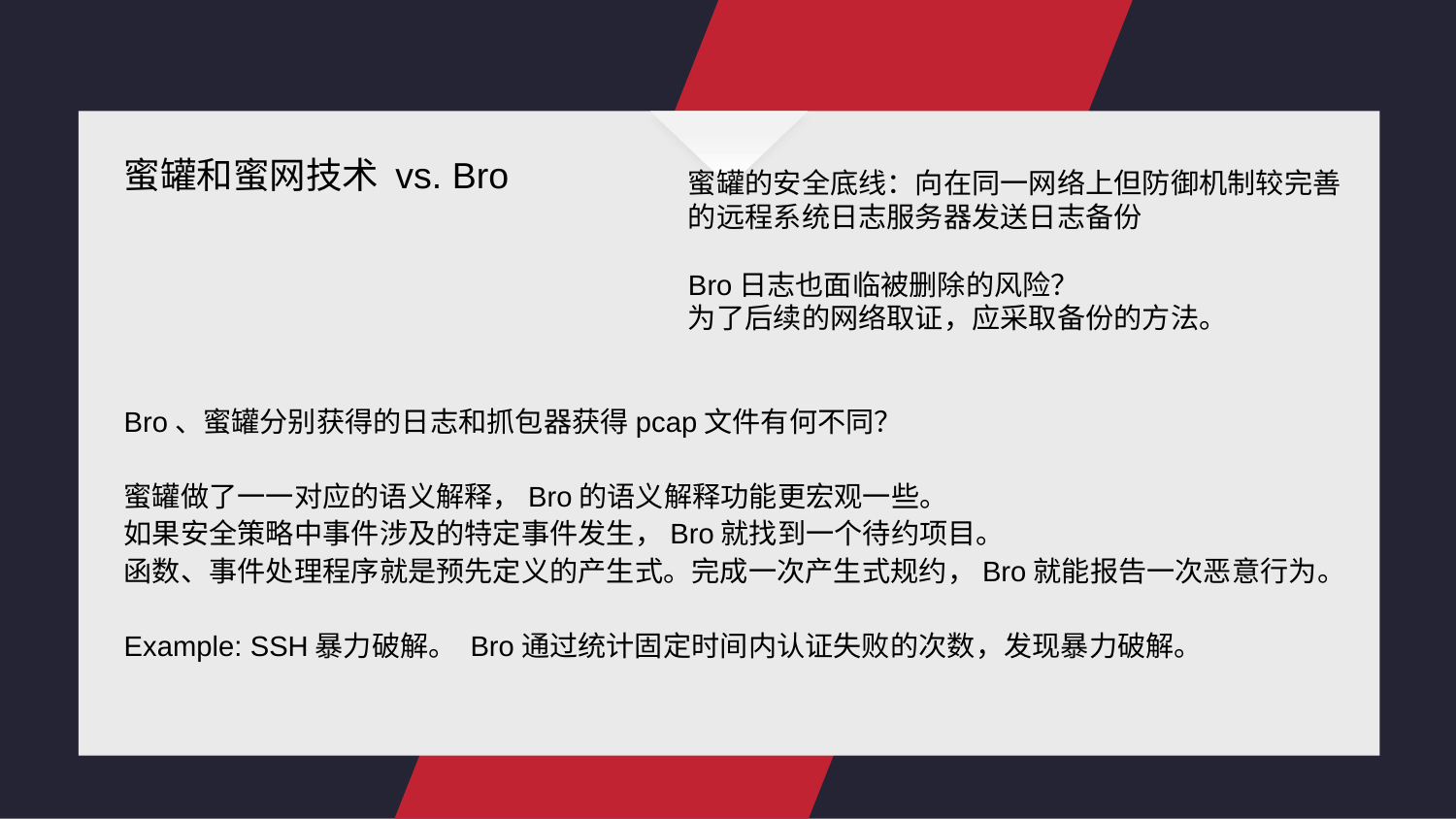

蜜罐和蜜⽹技术 vs. Bro

蜜罐的安全底线：向在同一网络上但防御机制较完善的远程系统日志服务器发送日志备份

Bro日志也面临被删除的风险？
为了后续的网络取证，应采取备份的方法。
Bro、蜜罐分别获得的日志和抓包器获得pcap文件有何不同？

蜜罐做了一一对应的语义解释，Bro的语义解释功能更宏观一些。
如果安全策略中事件涉及的特定事件发生，Bro就找到一个待约项目。
函数、事件处理程序就是预先定义的产生式。完成一次产生式规约，Bro就能报告一次恶意行为。

Example: SSH暴力破解。 Bro通过统计固定时间内认证失败的次数，发现暴力破解。